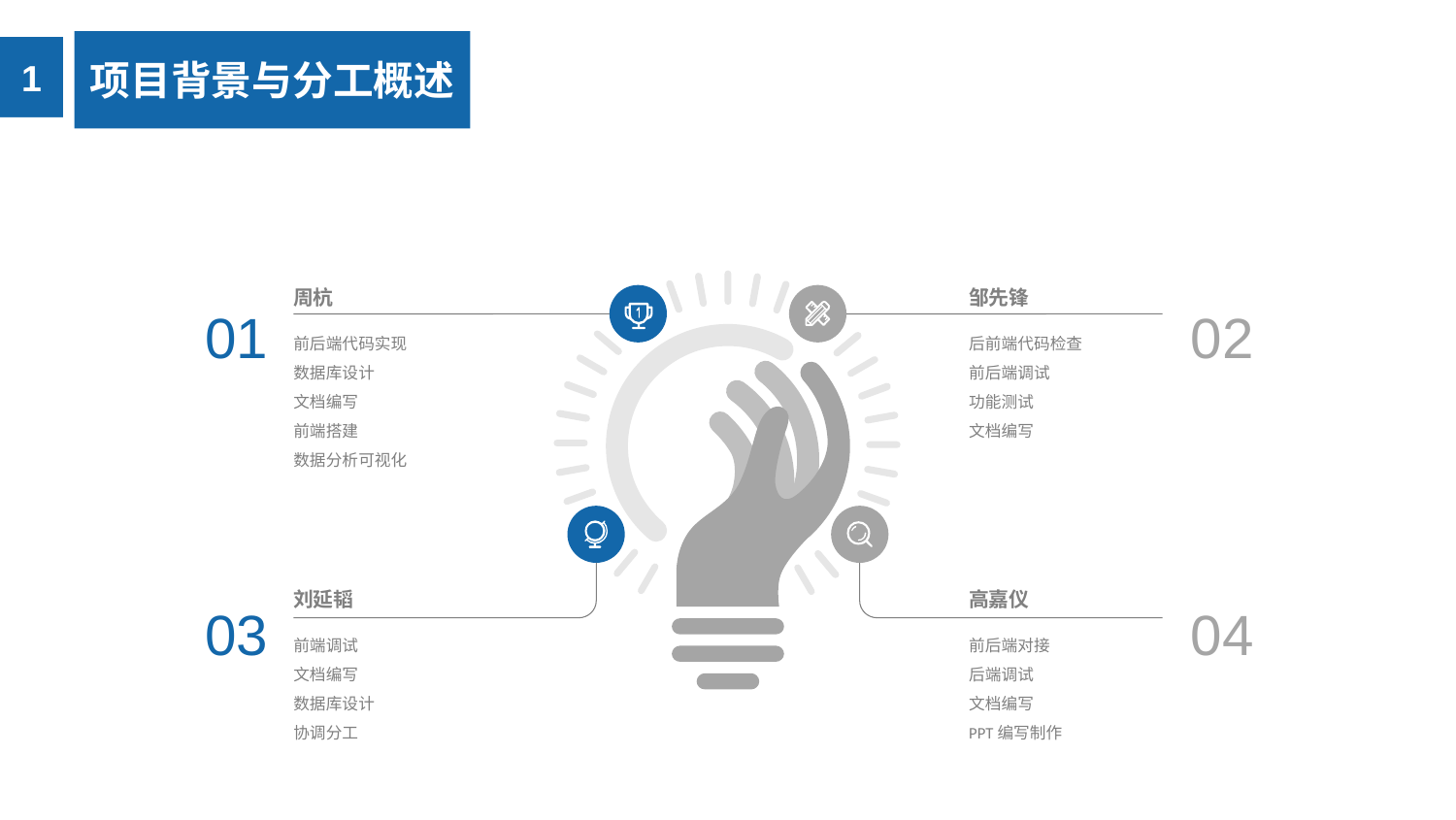

项目背景与分工概述
1

周杭
邹先锋

01
02

前后端代码实现
数据库设计
文档编写
前端搭建
数据分析可视化
后前端代码检查
前后端调试
功能测试
文档编写

刘延韬
高嘉仪
03
04
前端调试
文档编写
数据库设计
协调分工
前后端对接
后端调试
文档编写
PPT编写制作